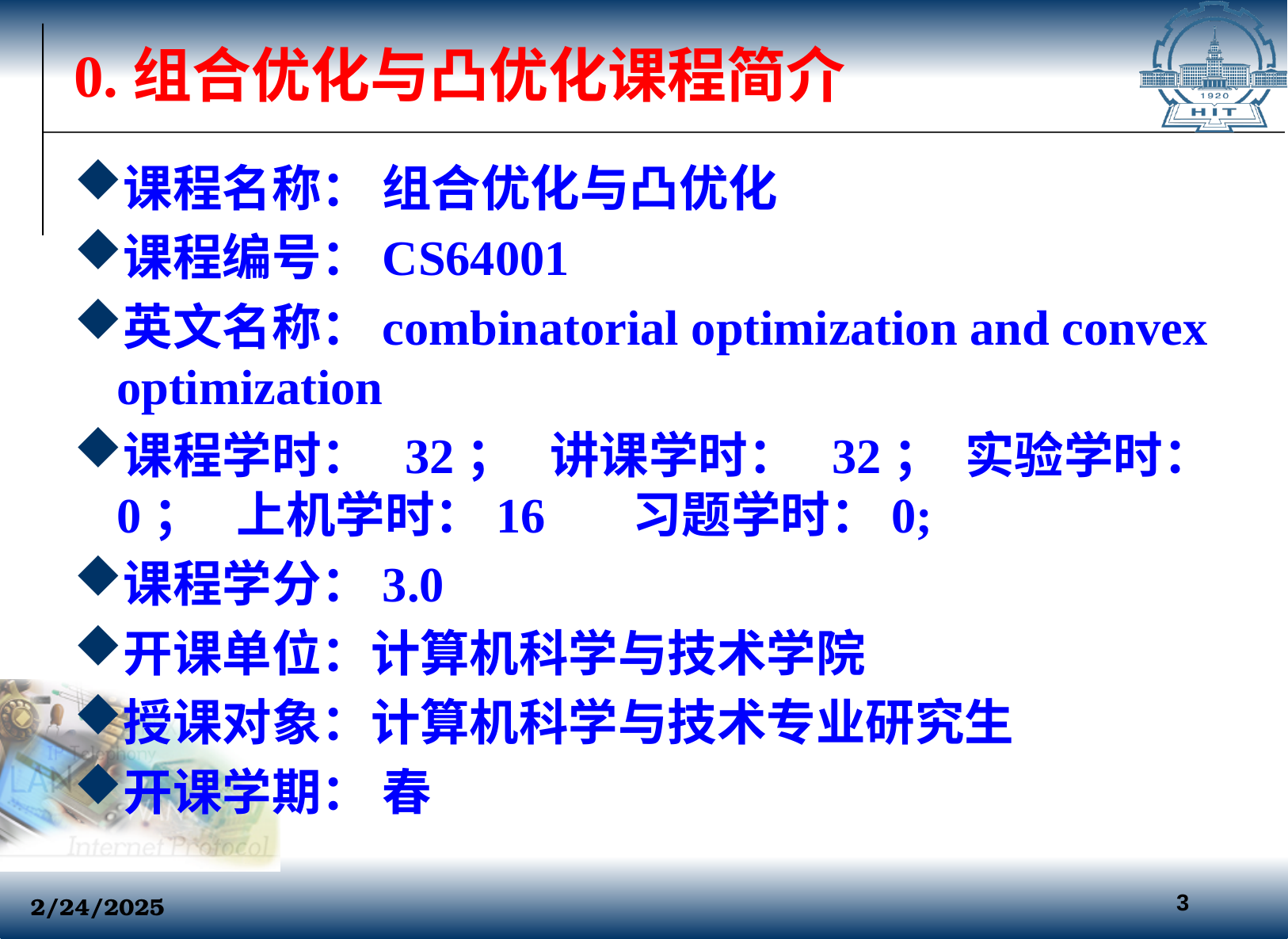

# 0.组合优化与凸优化课程简介
课程名称： 组合优化与凸优化
课程编号：CS64001
英文名称：combinatorial optimization and convex optimization
课程学时：  32；   讲课学时：  32；  实验学时： 0；   上机学时：16      习题学时：0;
课程学分：3.0
开课单位：计算机科学与技术学院
授课对象：计算机科学与技术专业研究生
开课学期： 春